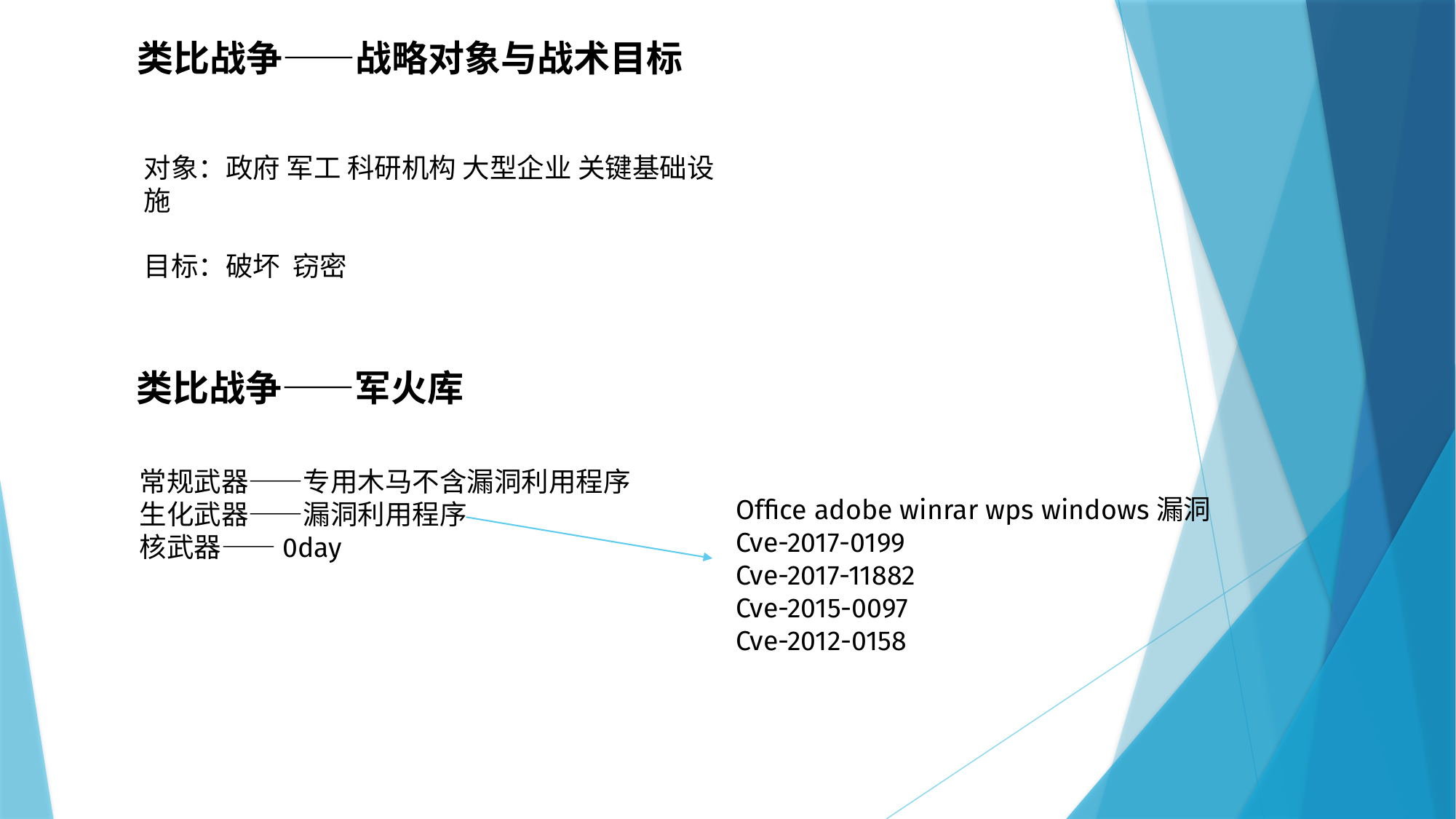

类比战争——战略对象与战术目标

对象：政府 军工 科研机构 大型企业 关键基础设施

目标：破坏  窃密
类比战争——军火库

常规武器——专用木马不含漏洞利用程序
生化武器——漏洞利用程序
核武器——0day

Office adobe winrar wps windows漏洞
Cve-2017-0199
Cve-2017-11882
Cve-2015-0097
Cve-2012-0158